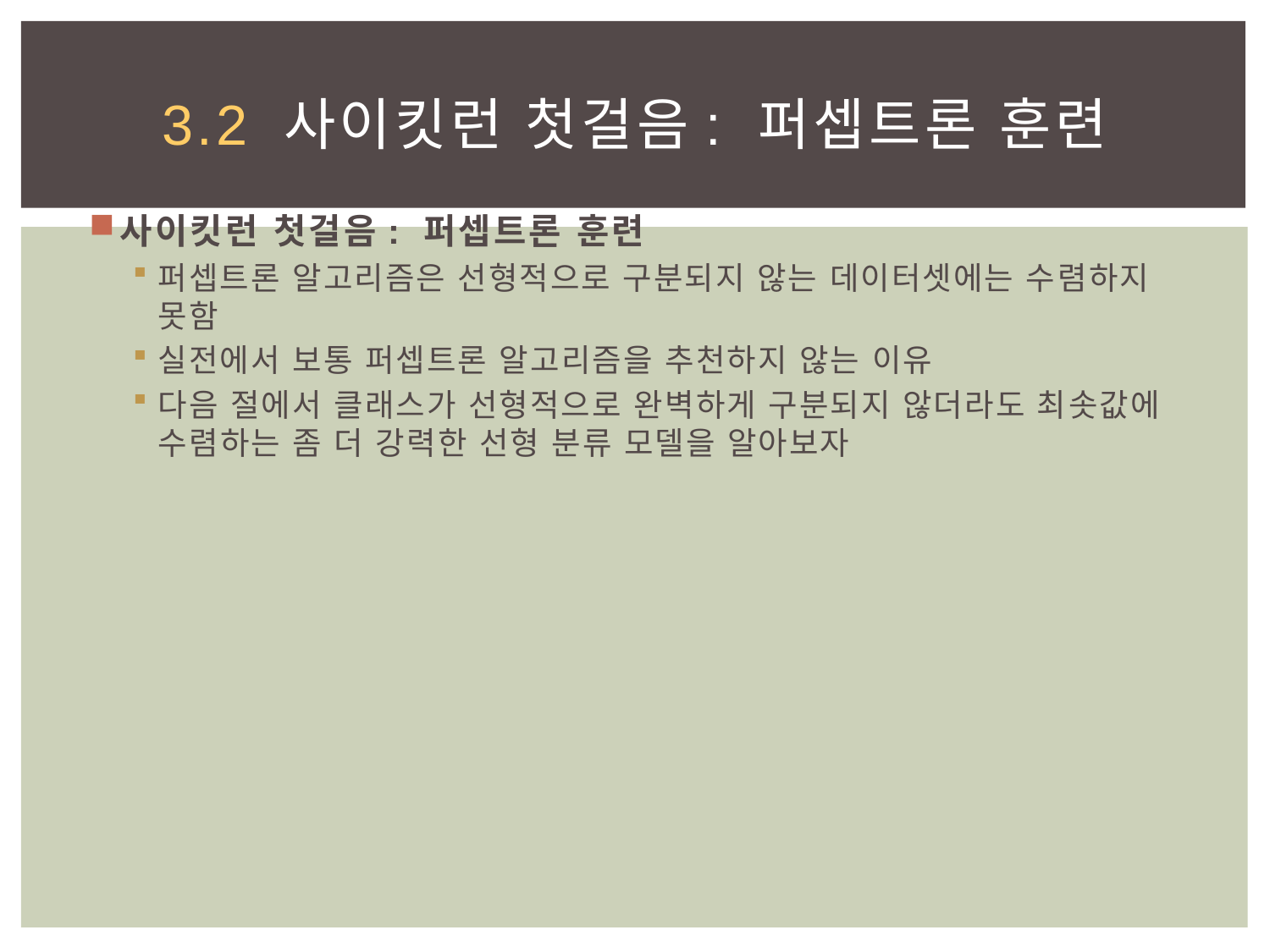

# 3.2 사이킷런 첫걸음: 퍼셉트론 훈련
사이킷런 첫걸음: 퍼셉트론 훈련
퍼셉트론 알고리즘은 선형적으로 구분되지 않는 데이터셋에는 수렴하지 못함
실전에서 보통 퍼셉트론 알고리즘을 추천하지 않는 이유
다음 절에서 클래스가 선형적으로 완벽하게 구분되지 않더라도 최솟값에 수렴하는 좀 더 강력한 선형 분류 모델을 알아보자